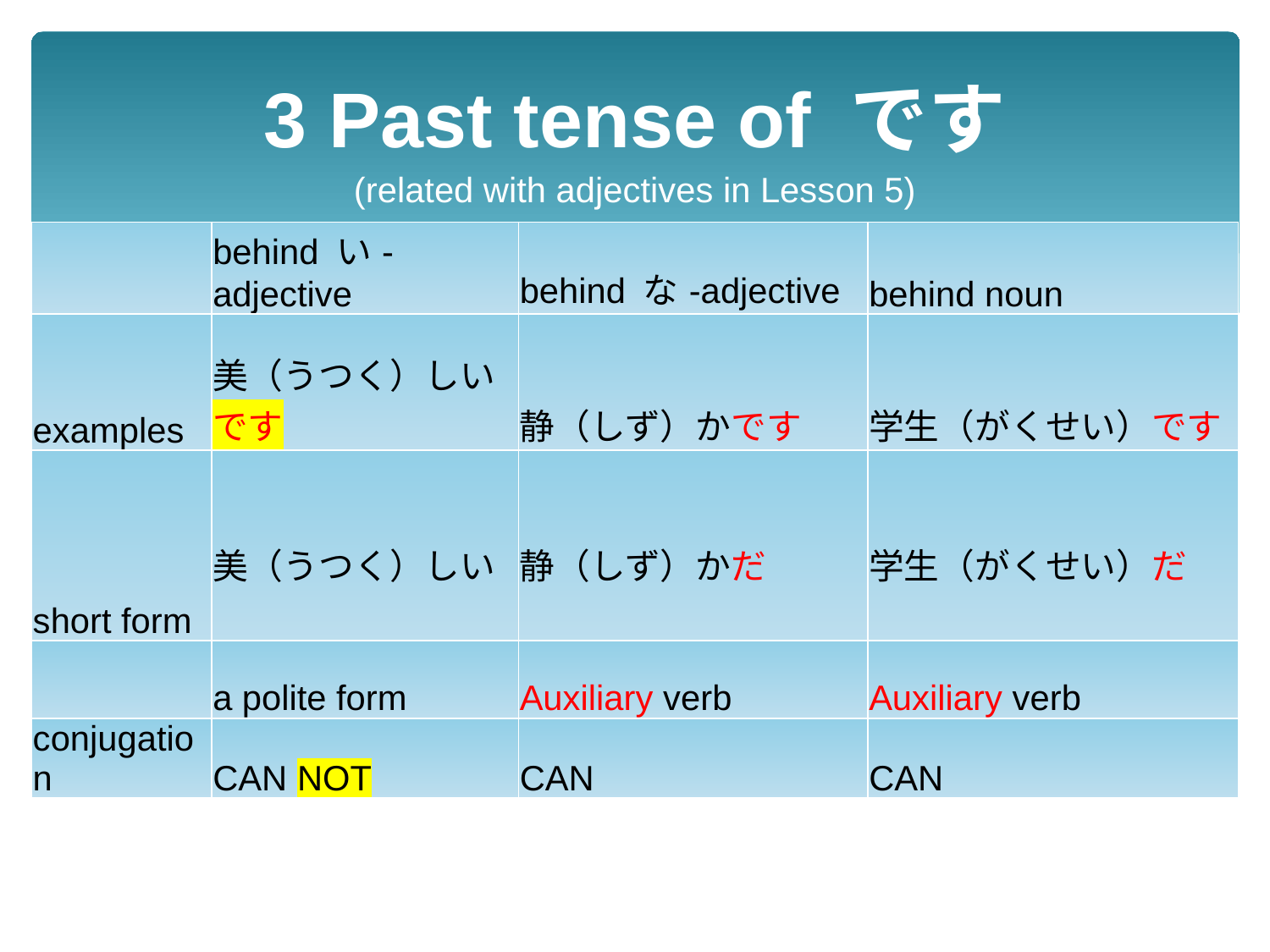

# 3 Past tense of です (related with adjectives in Lesson 5)
|  | behind い-adjective | behind な-adjective | behind noun |
| --- | --- | --- | --- |
| examples | 美（うつく）しいです | 静（しず）かです | 学生（がくせい）です |
| short form | 美（うつく）しい | 静（しず）かだ | 学生（がくせい）だ |
|  | a polite form | Auxiliary verb | Auxiliary verb |
| conjugation | CAN NOT | CAN | CAN |